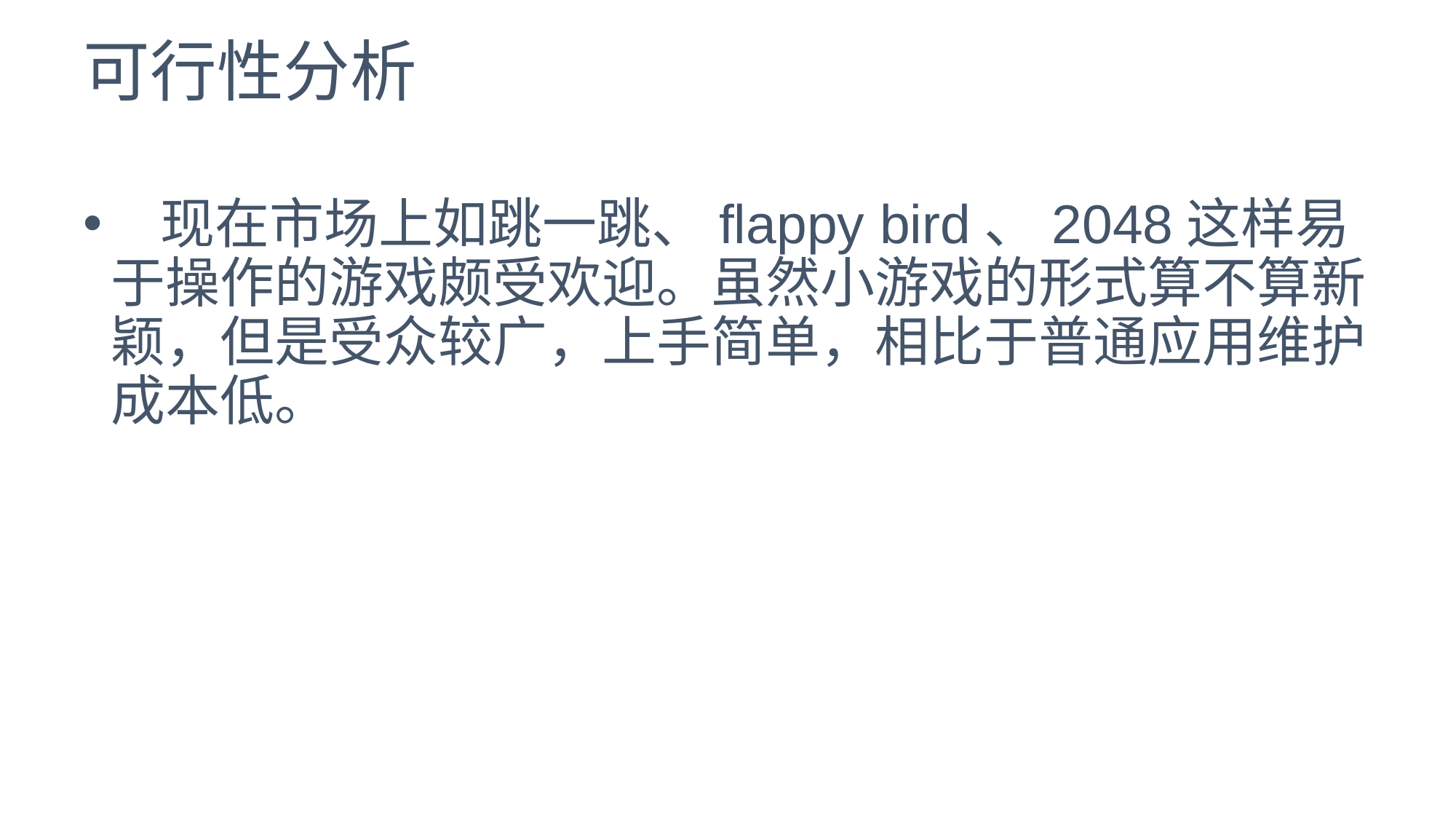

# 可行性分析
   现在市场上如跳一跳、flappy bird、2048这样易于操作的游戏颇受欢迎。虽然小游戏的形式算不算新颖，但是受众较广，上手简单，相比于普通应用维护成本低。